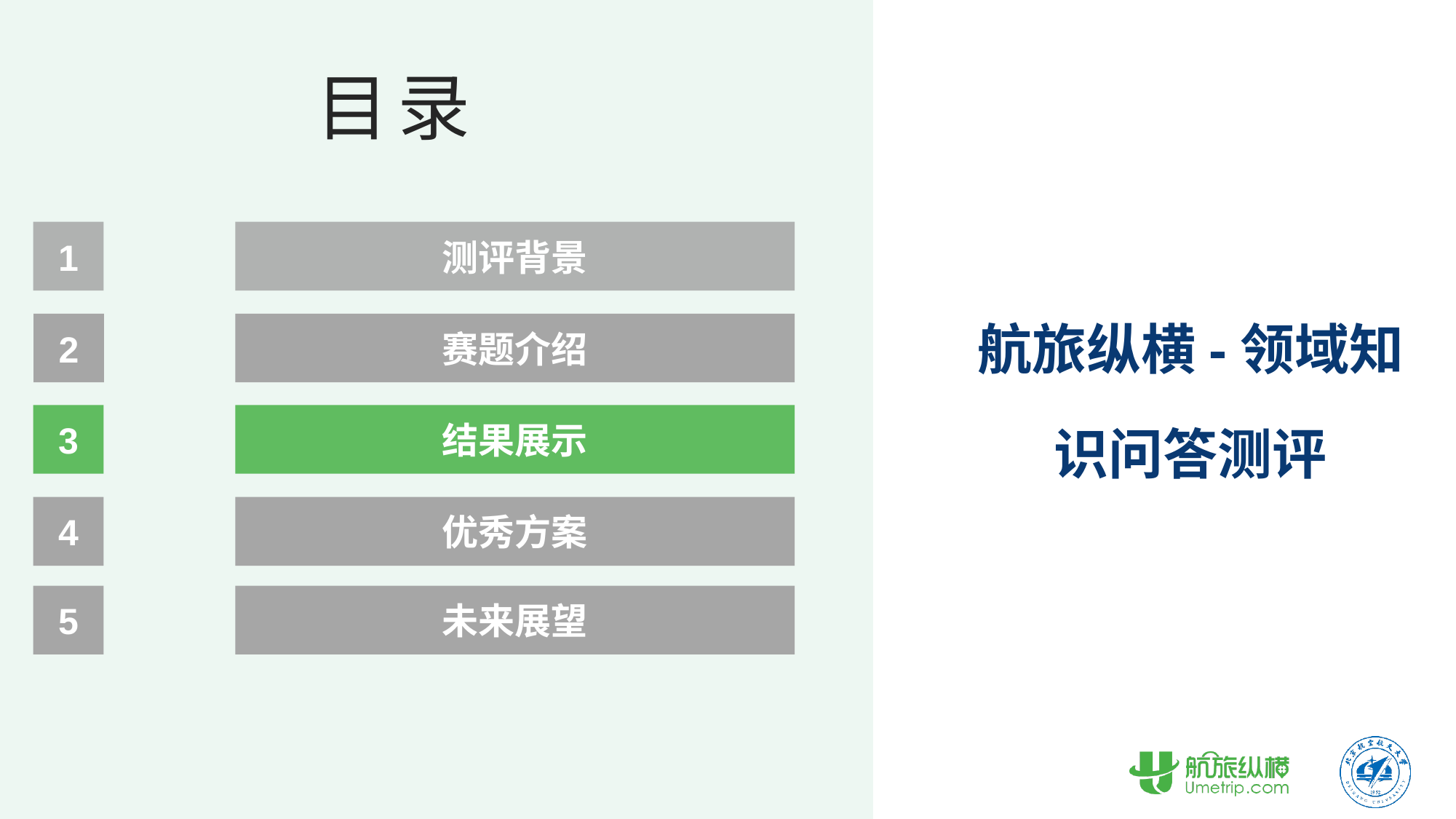

目录
1
测评背景
航旅纵横-领域知识问答测评
2
赛题介绍
3
结果展示
4
优秀方案
5
未来展望